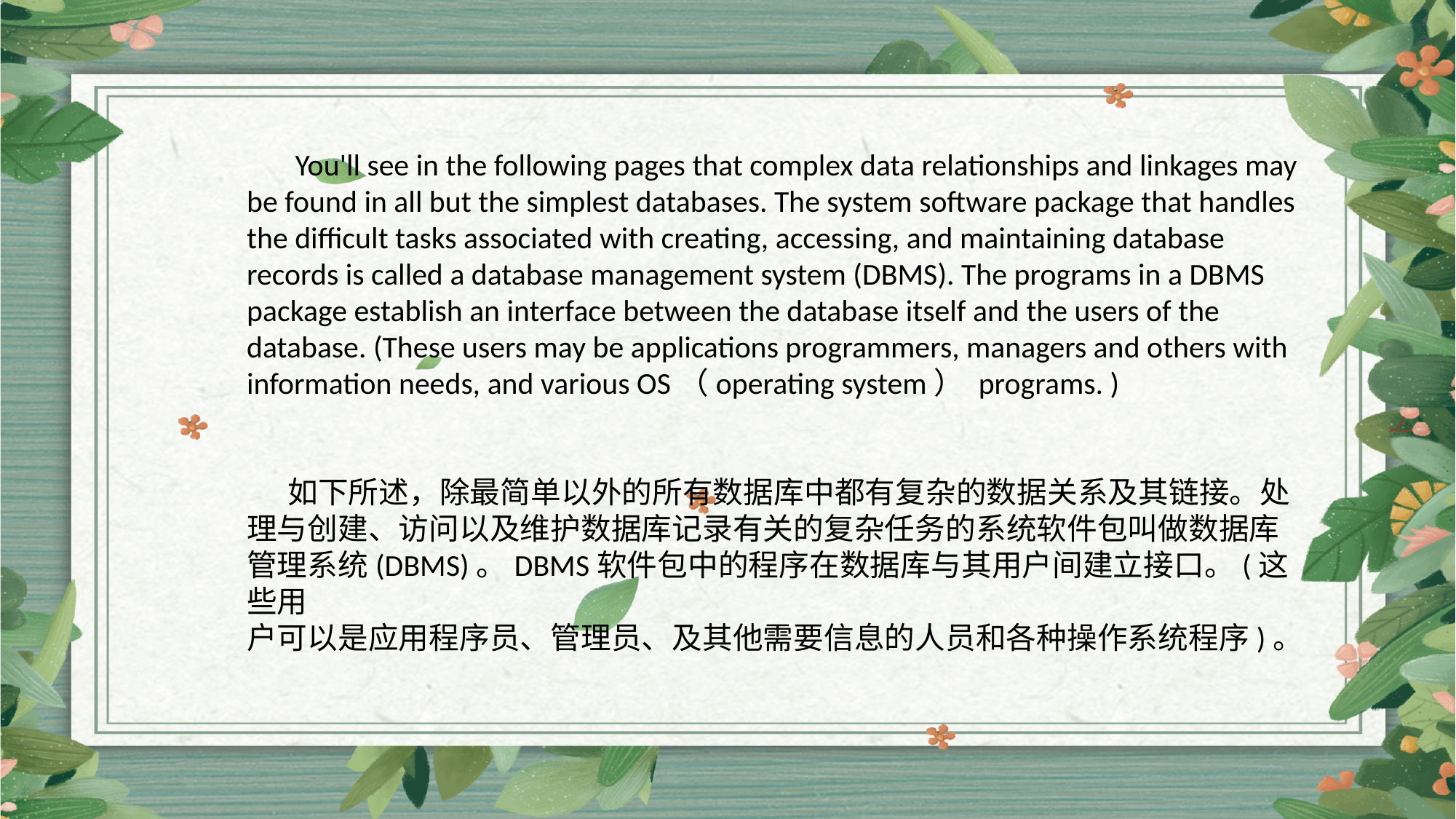

You'll see in the following pages that complex data relationships and linkages may be found in all but the simplest databases. The system software package that handles the difficult tasks associated with creating, accessing, and maintaining database records is called a database management system (DBMS). The programs in a DBMS package establish an interface between the database itself and the users of the database. (These users may be applications programmers, managers and others with information needs, and various OS（operating system） programs. )

     如下所述，除最简单以外的所有数据库中都有复杂的数据关系及其链接。处
理与创建、访问以及维护数据库记录有关的复杂任务的系统软件包叫做数据库管理系统(DBMS)。DBMS软件包中的程序在数据库与其用户间建立接口。(这些用
户可以是应用程序员、管理员、及其他需要信息的人员和各种操作系统程序)。